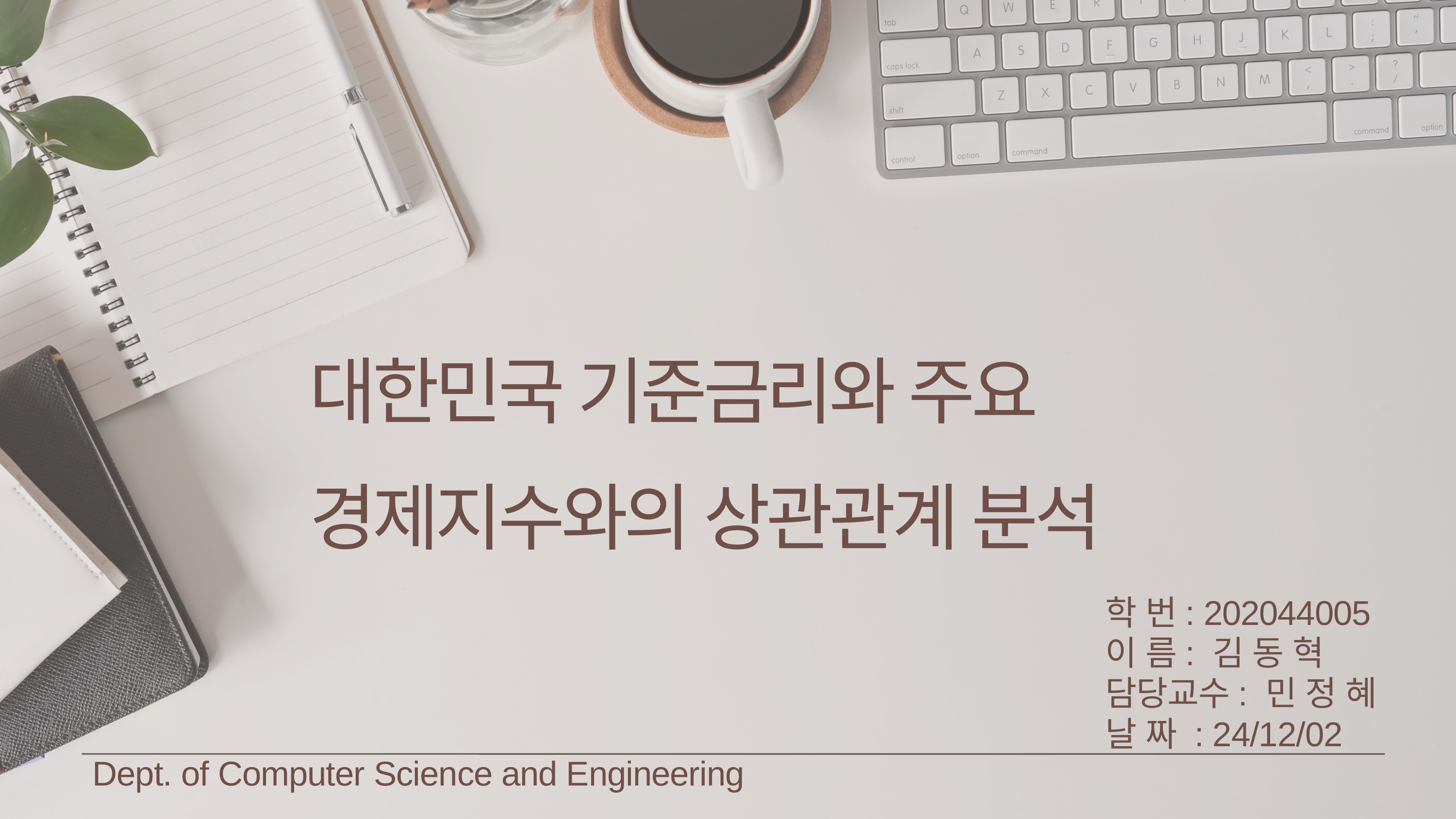

대한민국 기준금리와 주요
경제지수와의 상관관계 분석
학 번: 202044005
이 름: 김 동 혁
담당교수: 민 정 혜
날 짜 : 24/12/02
Dept. of Computer Science and Engineering